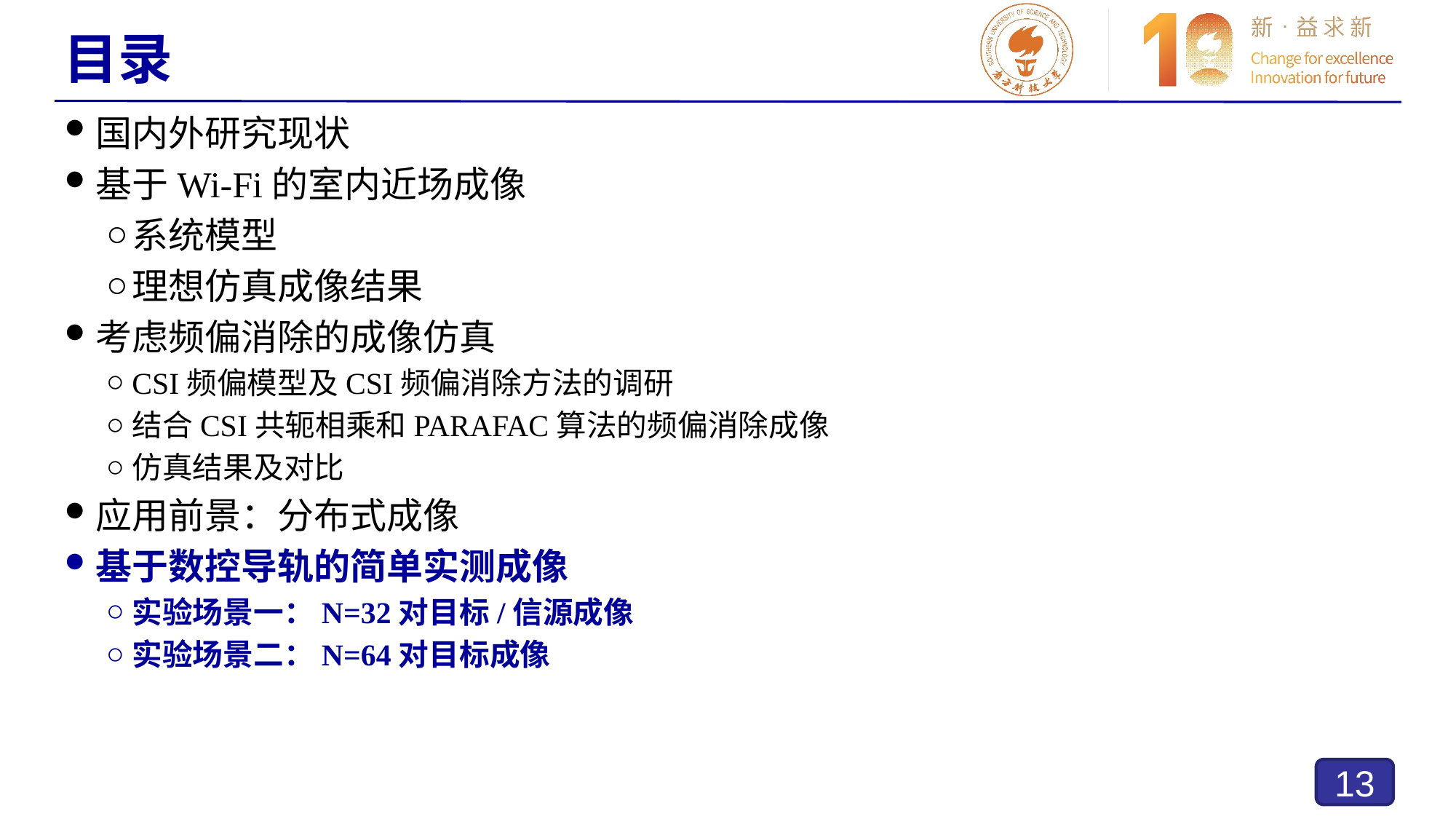

# 目录
国内外研究现状
基于Wi-Fi的室内近场成像
系统模型
理想仿真成像结果
考虑频偏消除的成像仿真
CSI频偏模型及CSI频偏消除方法的调研
结合CSI共轭相乘和PARAFAC算法的频偏消除成像
仿真结果及对比
应用前景：分布式成像
基于数控导轨的简单实测成像
实验场景一：N=32对目标/信源成像
实验场景二：N=64对目标成像